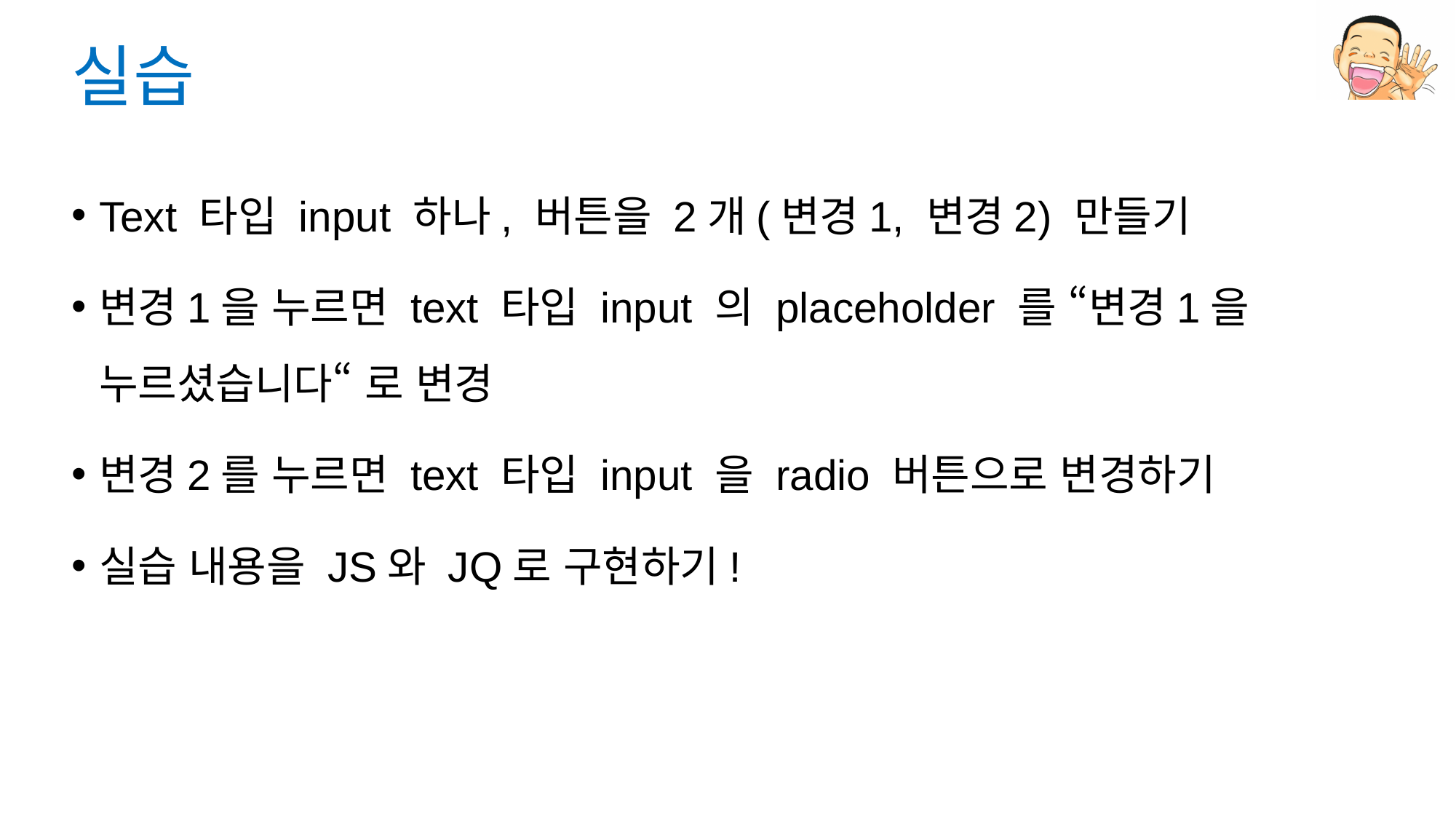

# 실습
Text 타입 input 하나, 버튼을 2개(변경1, 변경2) 만들기
변경1을 누르면 text 타입 input 의 placeholder 를 “변경1을 누르셨습니다“ 로 변경
변경2를 누르면 text 타입 input 을 radio 버튼으로 변경하기
실습 내용을 JS와 JQ로 구현하기!